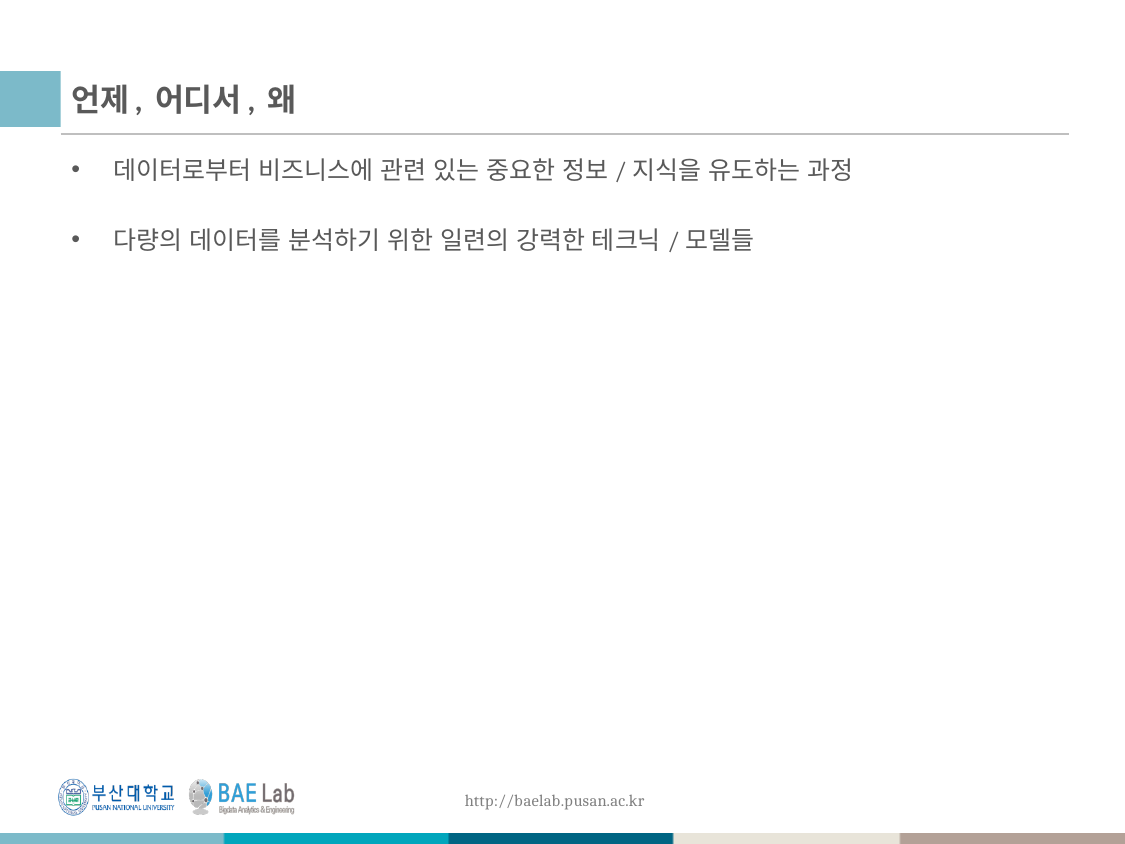

# 언제, 어디서, 왜
데이터로부터 비즈니스에 관련 있는 중요한 정보/지식을 유도하는 과정

다량의 데이터를 분석하기 위한 일련의 강력한 테크닉/모델들